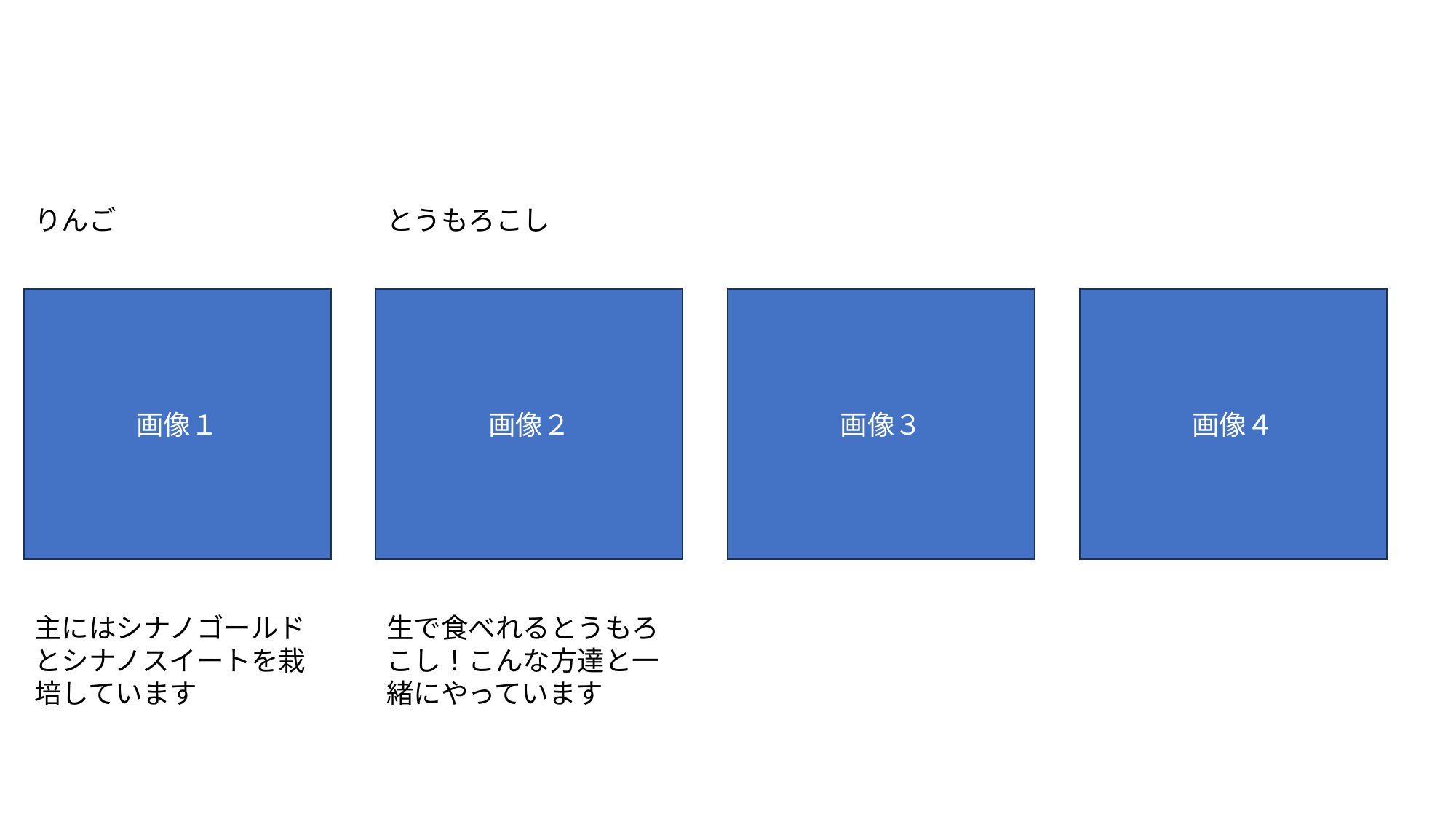

りんご
とうもろこし
画像１
画像２
画像３
画像４
主にはシナノゴールドとシナノスイートを栽培しています
生で食べれるとうもろこし！こんな方達と一緒にやっています